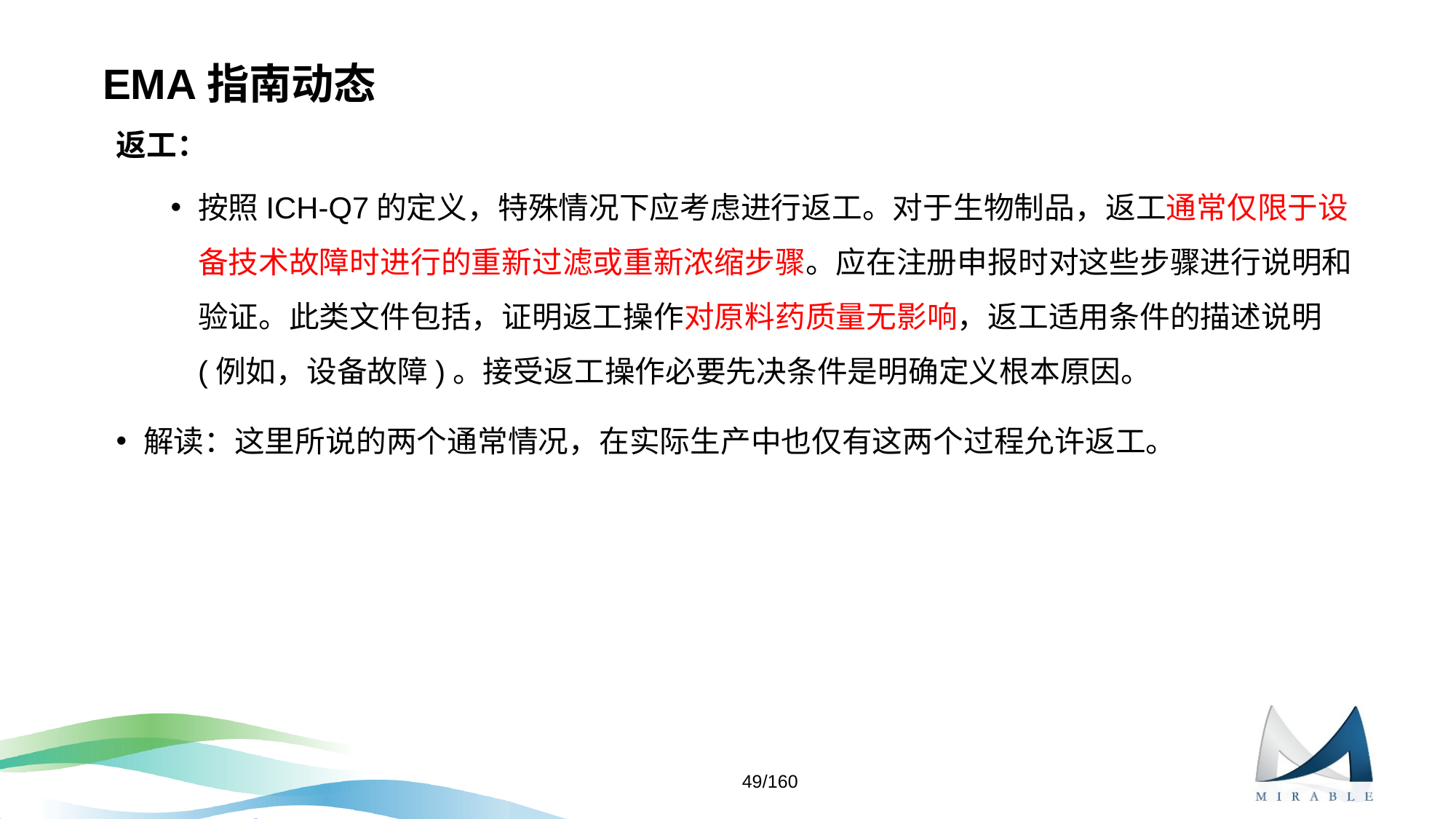

# EMA指南动态
返工：
按照ICH-Q7的定义，特殊情况下应考虑进行返工。对于生物制品，返工通常仅限于设备技术故障时进行的重新过滤或重新浓缩步骤。应在注册申报时对这些步骤进行说明和验证。此类文件包括，证明返工操作对原料药质量无影响，返工适用条件的描述说明(例如，设备故障)。接受返工操作必要先决条件是明确定义根本原因。
解读：这里所说的两个通常情况，在实际生产中也仅有这两个过程允许返工。
49/160